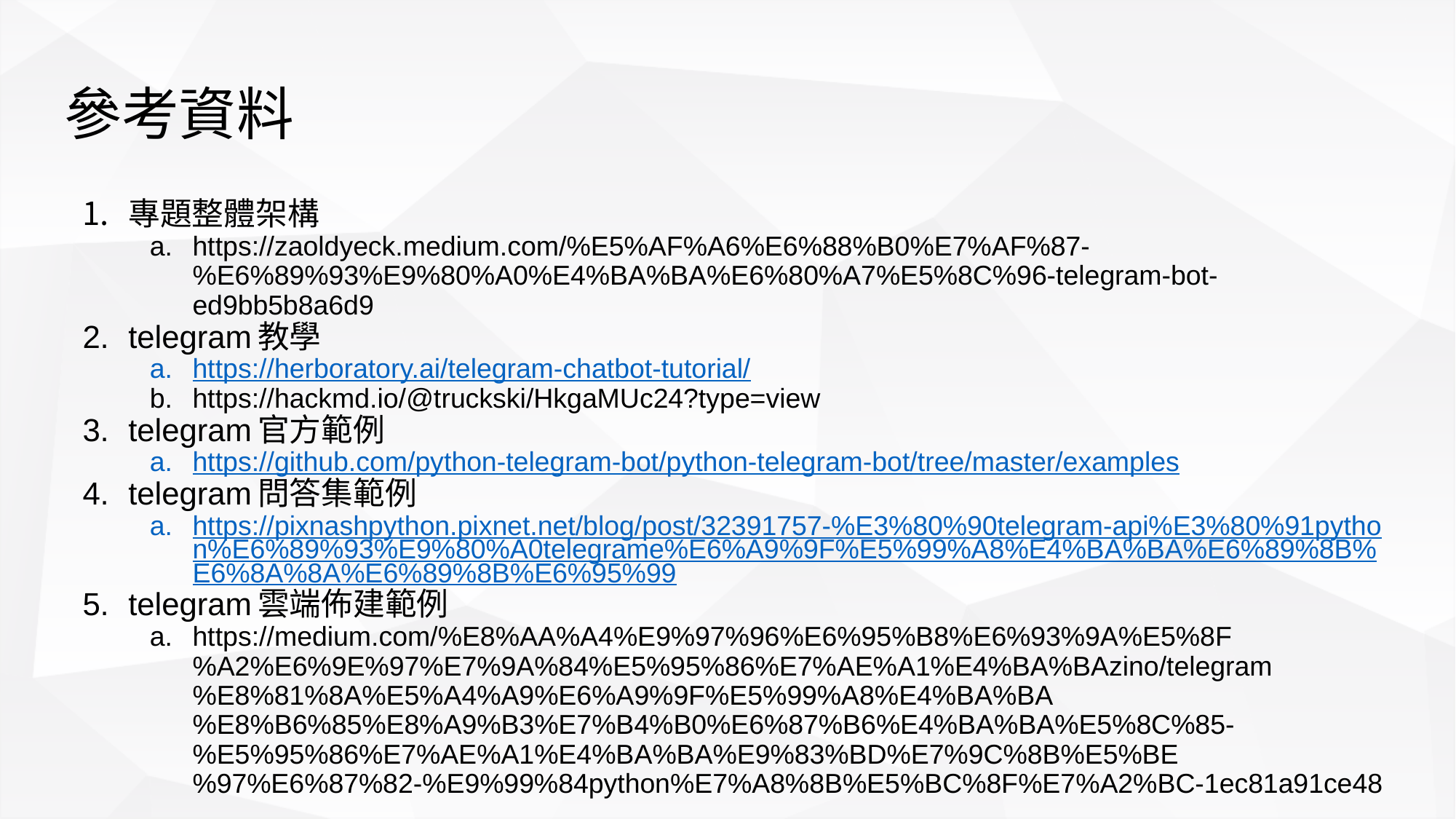

# 參考資料
專題整體架構
https://zaoldyeck.medium.com/%E5%AF%A6%E6%88%B0%E7%AF%87-%E6%89%93%E9%80%A0%E4%BA%BA%E6%80%A7%E5%8C%96-telegram-bot-ed9bb5b8a6d9
telegram教學
https://herboratory.ai/telegram-chatbot-tutorial/
https://hackmd.io/@truckski/HkgaMUc24?type=view
telegram官方範例
https://github.com/python-telegram-bot/python-telegram-bot/tree/master/examples
telegram問答集範例
https://pixnashpython.pixnet.net/blog/post/32391757-%E3%80%90telegram-api%E3%80%91python%E6%89%93%E9%80%A0telegrame%E6%A9%9F%E5%99%A8%E4%BA%BA%E6%89%8B%E6%8A%8A%E6%89%8B%E6%95%99
telegram雲端佈建範例
https://medium.com/%E8%AA%A4%E9%97%96%E6%95%B8%E6%93%9A%E5%8F%A2%E6%9E%97%E7%9A%84%E5%95%86%E7%AE%A1%E4%BA%BAzino/telegram%E8%81%8A%E5%A4%A9%E6%A9%9F%E5%99%A8%E4%BA%BA%E8%B6%85%E8%A9%B3%E7%B4%B0%E6%87%B6%E4%BA%BA%E5%8C%85-%E5%95%86%E7%AE%A1%E4%BA%BA%E9%83%BD%E7%9C%8B%E5%BE%97%E6%87%82-%E9%99%84python%E7%A8%8B%E5%BC%8F%E7%A2%BC-1ec81a91ce48